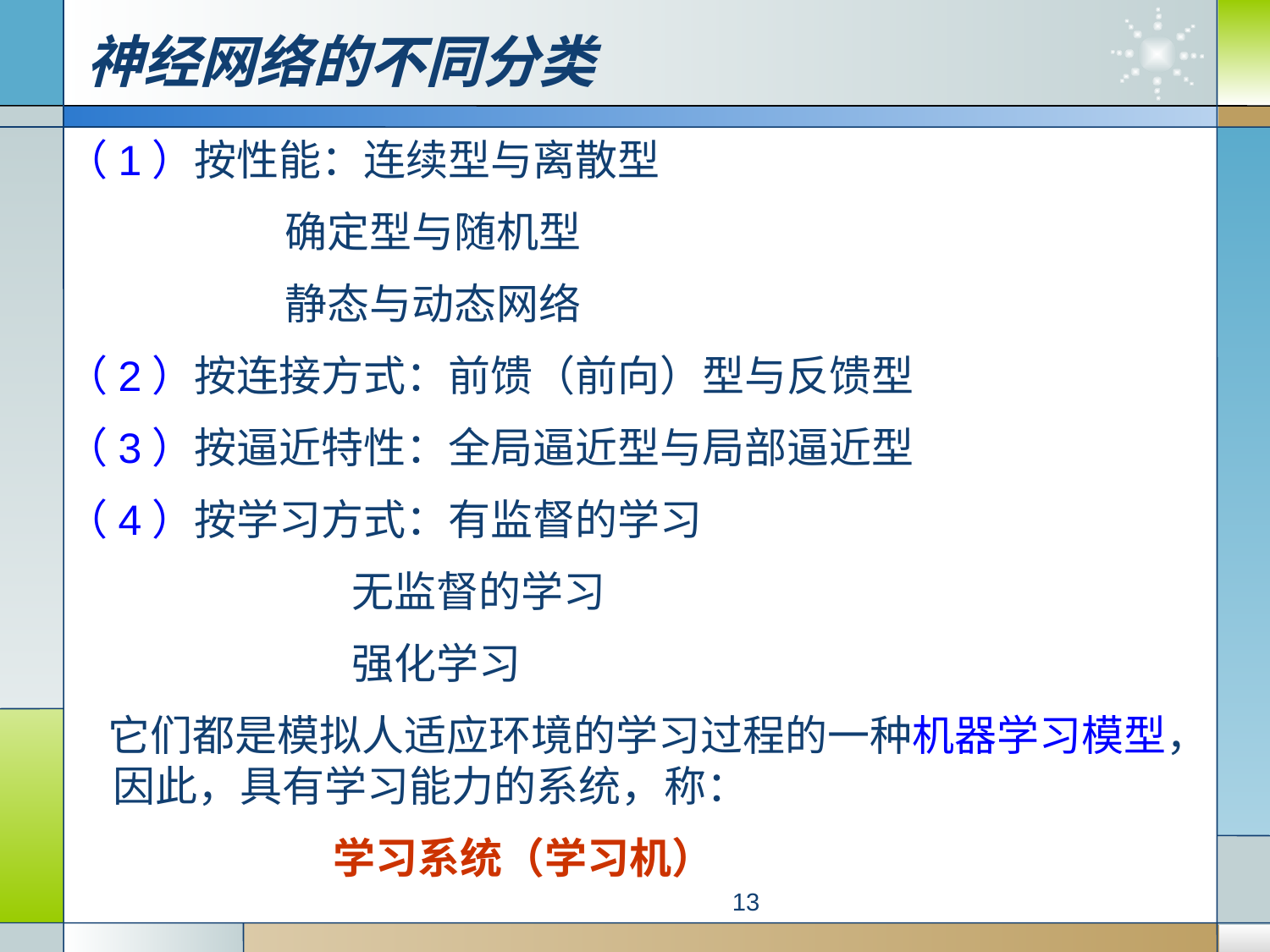

# 神经网络的不同分类
（1）按性能：连续型与离散型
                      确定型与随机型
                      静态与动态网络
（2）按连接方式：前馈（前向）型与反馈型
（3）按逼近特性：全局逼近型与局部逼近型
（4）按学习方式：有监督的学习
                             无监督的学习
                             强化学习
　它们都是模拟人适应环境的学习过程的一种机器学习模型，因此，具有学习能力的系统，称：
                           学习系统（学习机）
13